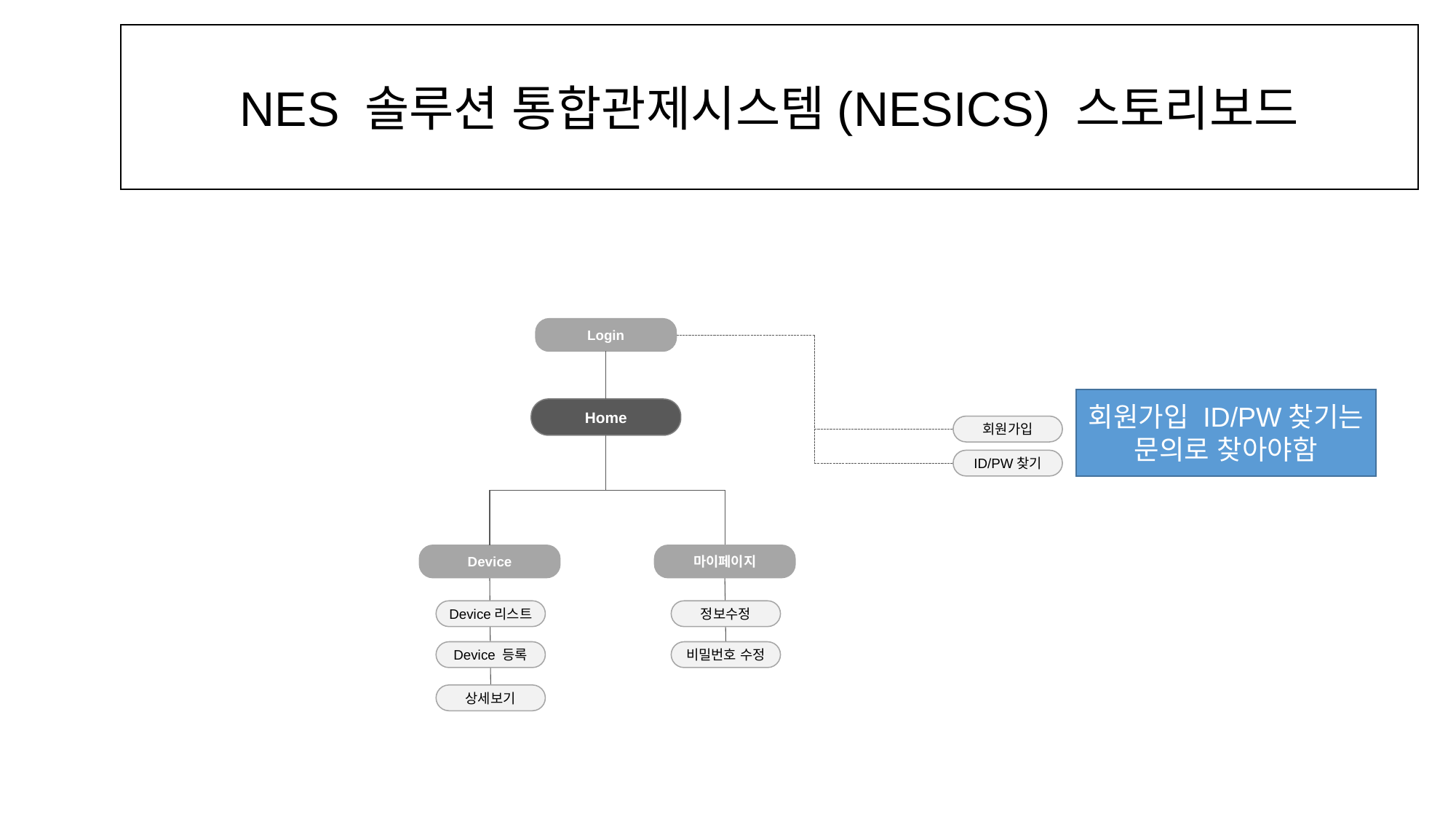

NES 솔루션 통합관제시스템(NESICS) 스토리보드
Login
회원가입 ID/PW찾기는 문의로 찾아야함
Home
회원가입
ID/PW찾기
Device
마이페이지
Device리스트
정보수정
Device 등록
비밀번호 수정
상세보기